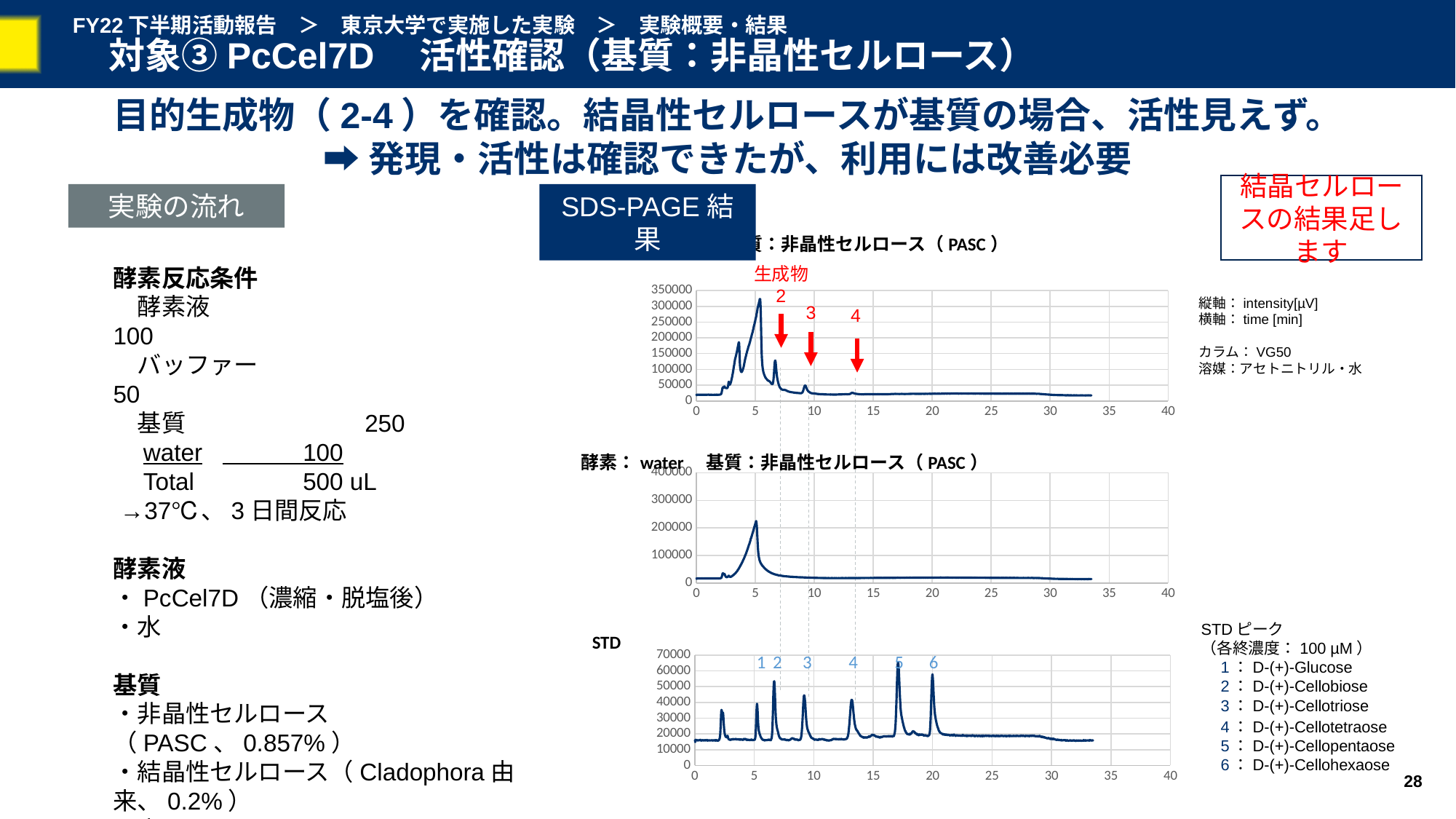

# FY22下半期活動報告　＞　東京大学で実施した実験　＞　実験概要・結果 　対象③PcCel7D　活性確認（基質：非晶性セルロース）
目的生成物（2-4）を確認。結晶性セルロースが基質の場合、活性見えず。
➡発現・活性は確認できたが、利用には改善必要

結晶セルロースの結果足します
実験の流れ
SDS-PAGE結果
酵素：PcCel7D　基質：非晶性セルロース（PASC）

### Chart

| Category | Intensity |
|---|---|
酵素反応条件
　酵素液　		　  100
　バッファー		　  　50
　基質	　　   	     250
　water	            100
　Total	            500 uL
 →37℃、3日間反応

酵素液
・PcCel7D（濃縮・脱塩後）
・水

基質
・非晶性セルロース（PASC、0.857%）
・結晶性セルロース（Cladophora由来、0.2%）
・水
生成物
2
縦軸：intensity[µV]
横軸：time [min]

カラム：VG50
溶媒：アセトニトリル・水
3
4
酵素：water　基質：非晶性セルロース（PASC）

### Chart

| Category | Intensity |
|---|---|
STDピーク
（各終濃度：100 µM）
　1：D-(+)-Glucose
　2：D-(+)-Cellobiose
　3：D-(+)-Cellotriose
STD

### Chart

| Category | Intensity |
|---|---|
1
2
3
4
5
6
　4：D-(+)-Cellotetraose
　5：D-(+)-Cellopentaose
　6：D-(+)-Cellohexaose
28